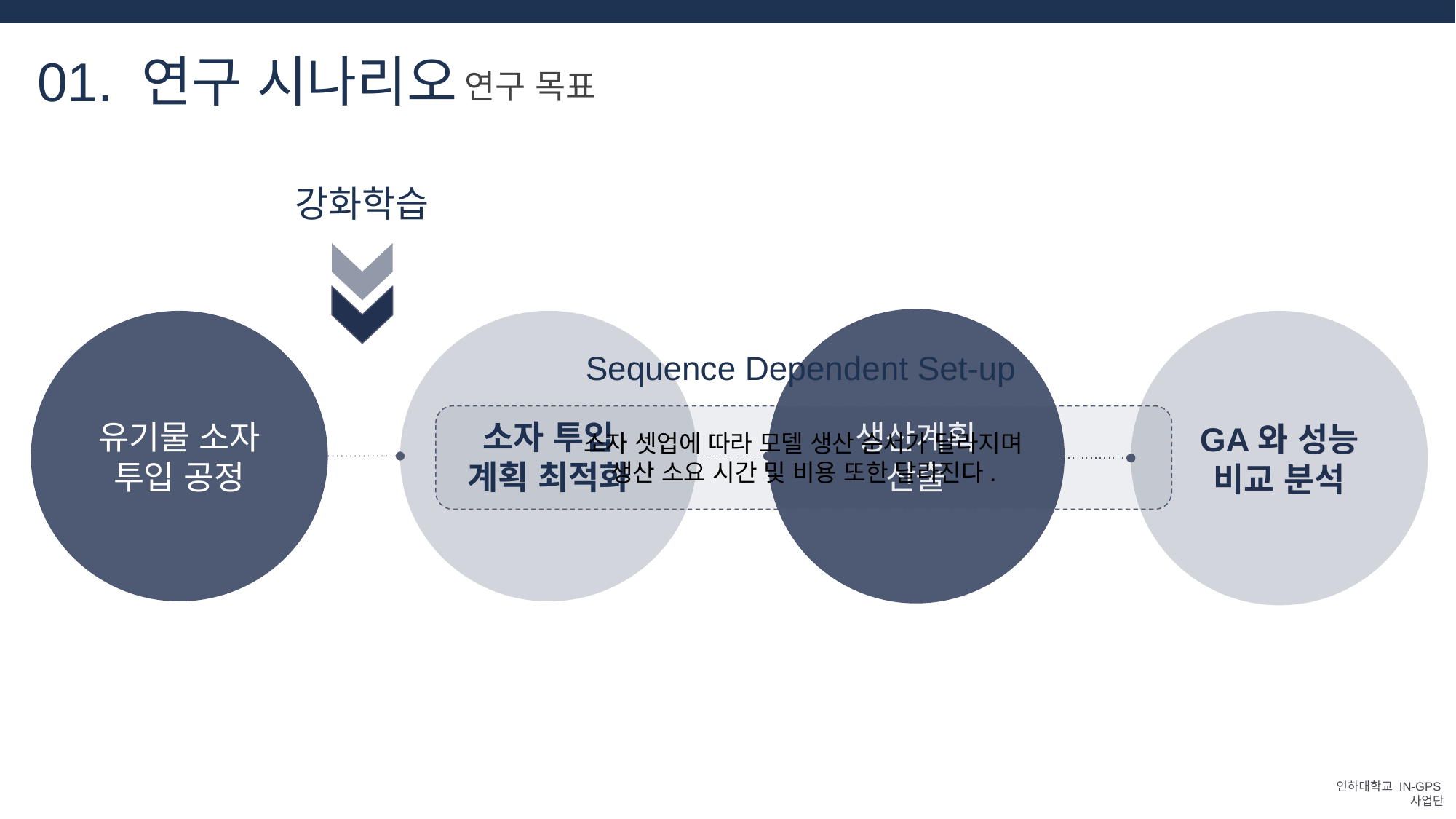

Part 1,
01. 연구 시나리오
연구 목표
강화학습

생산계획 산출
유기물 소자 투입 공정
소자 투입 계획 최적화
GA와 성능 비교 분석
Sequence Dependent Set-up
소자 셋업에 따라 모델 생산 순서가 달라지며
생산 소요 시간 및 비용 또한 달라진다.